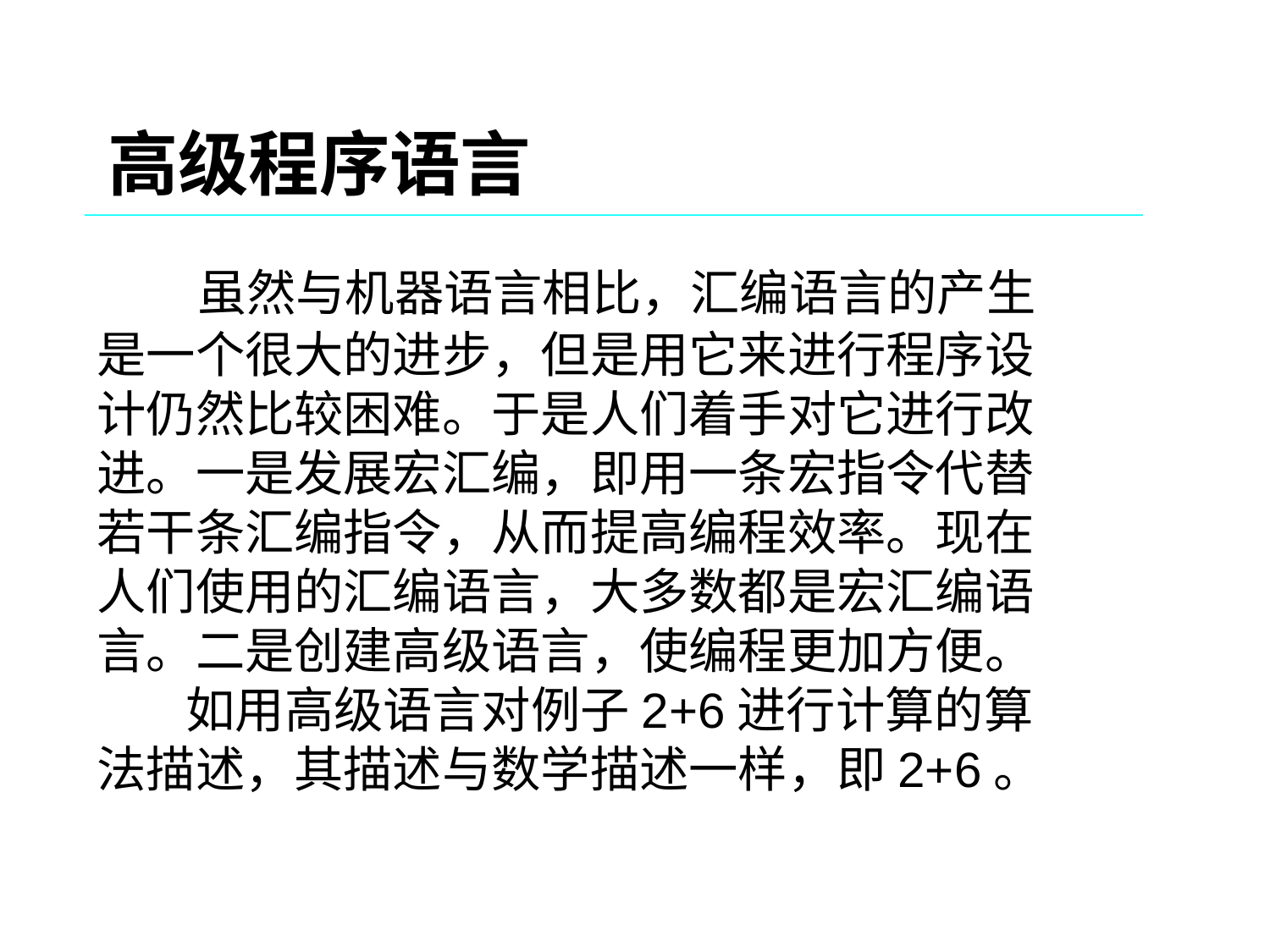

高级程序语言
#

      虽然与机器语言相比，汇编语言的产生是一个很大的进步，但是用它来进行程序设计仍然比较困难。于是人们着手对它进行改进。一是发展宏汇编，即用一条宏指令代替若干条汇编指令，从而提高编程效率。现在人们使用的汇编语言，大多数都是宏汇编语言。二是创建高级语言，使编程更加方便。
       如用高级语言对例子2+6进行计算的算法描述，其描述与数学描述一样，即2+6。